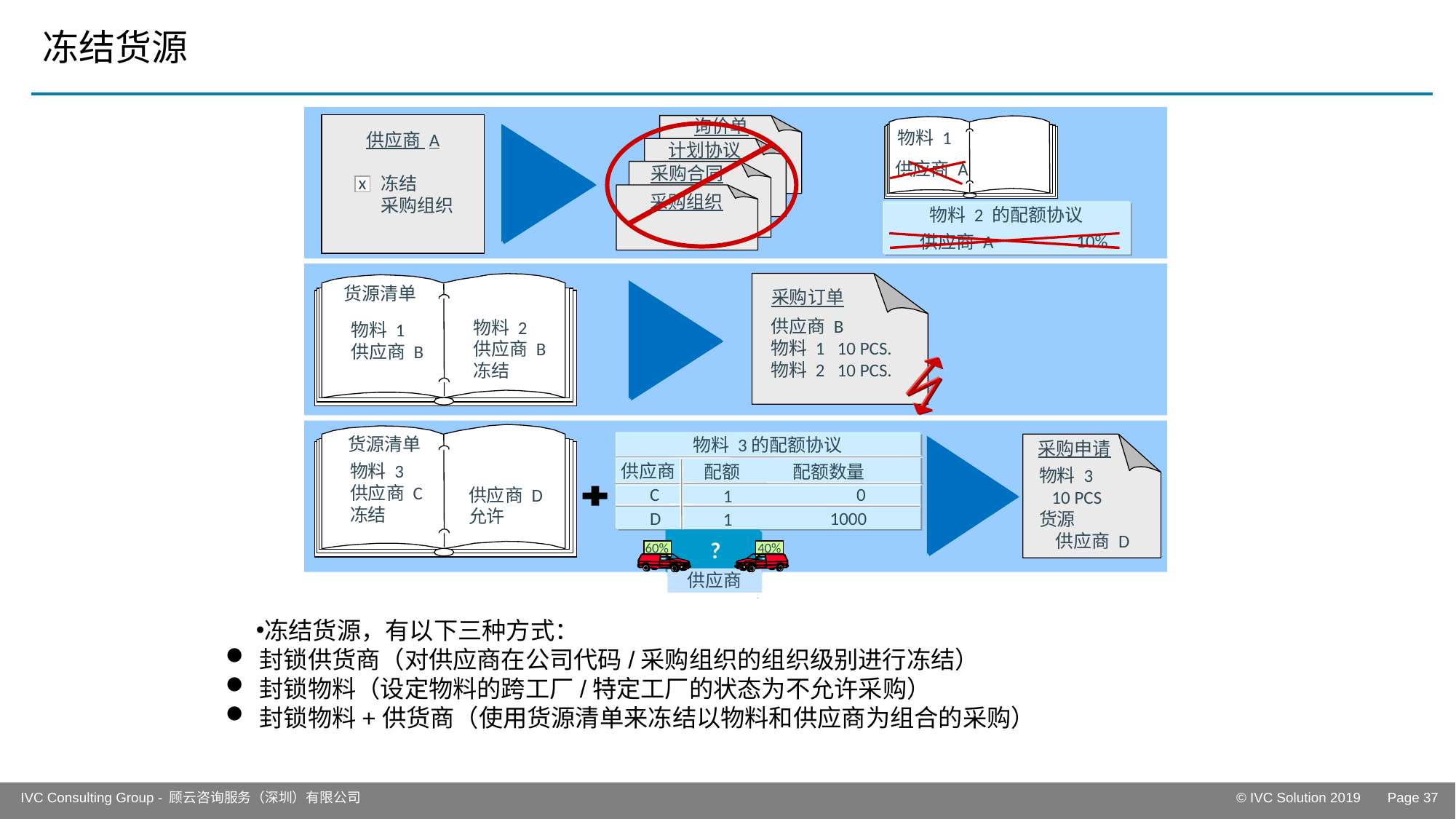

# 冻结货源

询价单

物料 1
供应商 A
计划协议
.

供应商 A

采购合同

x
冻结
采购组织

采购组织

物料 2 的配额协议
10%
供应商 A

货源清单
采购订单
供应商 B
物料 1   10 PCS.
物料 2   10 PCS.
物料 2
供应商 B
冻结
物料 1
供应商 B

货源清单
物料 3的配额协议

采购申请

供应商
物料 3
供应商 C
冻结
配额             配额数量
物料 3
   10 PCS
货源
   供应商 D

C
0
供应商 D
允许
1

D
1000
1

R

?
60%
40%

供应商

冻结货源，有以下三种方式：
封锁供货商（对供应商在公司代码/采购组织的组织级别进行冻结）
封锁物料（设定物料的跨工厂/特定工厂的状态为不允许采购）
封锁物料+供货商（使用货源清单来冻结以物料和供应商为组合的采购）